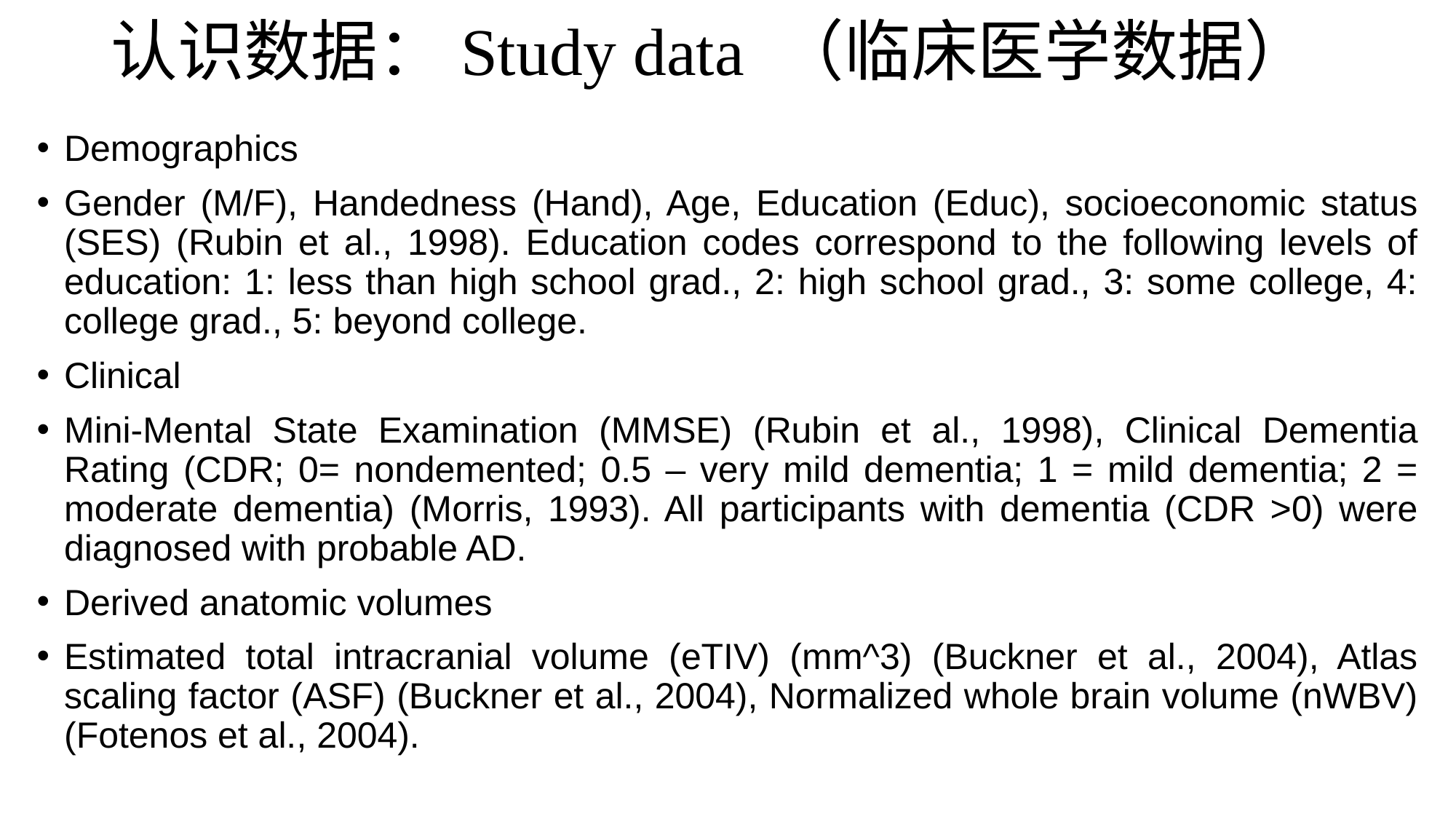

# 认识数据：Study data （临床医学数据）
Demographics
Gender (M/F), Handedness (Hand), Age, Education (Educ), socioeconomic status (SES) (Rubin et al., 1998). Education codes correspond to the following levels of education: 1: less than high school grad., 2: high school grad., 3: some college, 4: college grad., 5: beyond college.
Clinical
Mini-Mental State Examination (MMSE) (Rubin et al., 1998), Clinical Dementia Rating (CDR; 0= nondemented; 0.5 – very mild dementia; 1 = mild dementia; 2 = moderate dementia) (Morris, 1993). All participants with dementia (CDR >0) were diagnosed with probable AD.
Derived anatomic volumes
Estimated total intracranial volume (eTIV) (mm^3) (Buckner et al., 2004), Atlas scaling factor (ASF) (Buckner et al., 2004), Normalized whole brain volume (nWBV) (Fotenos et al., 2004).